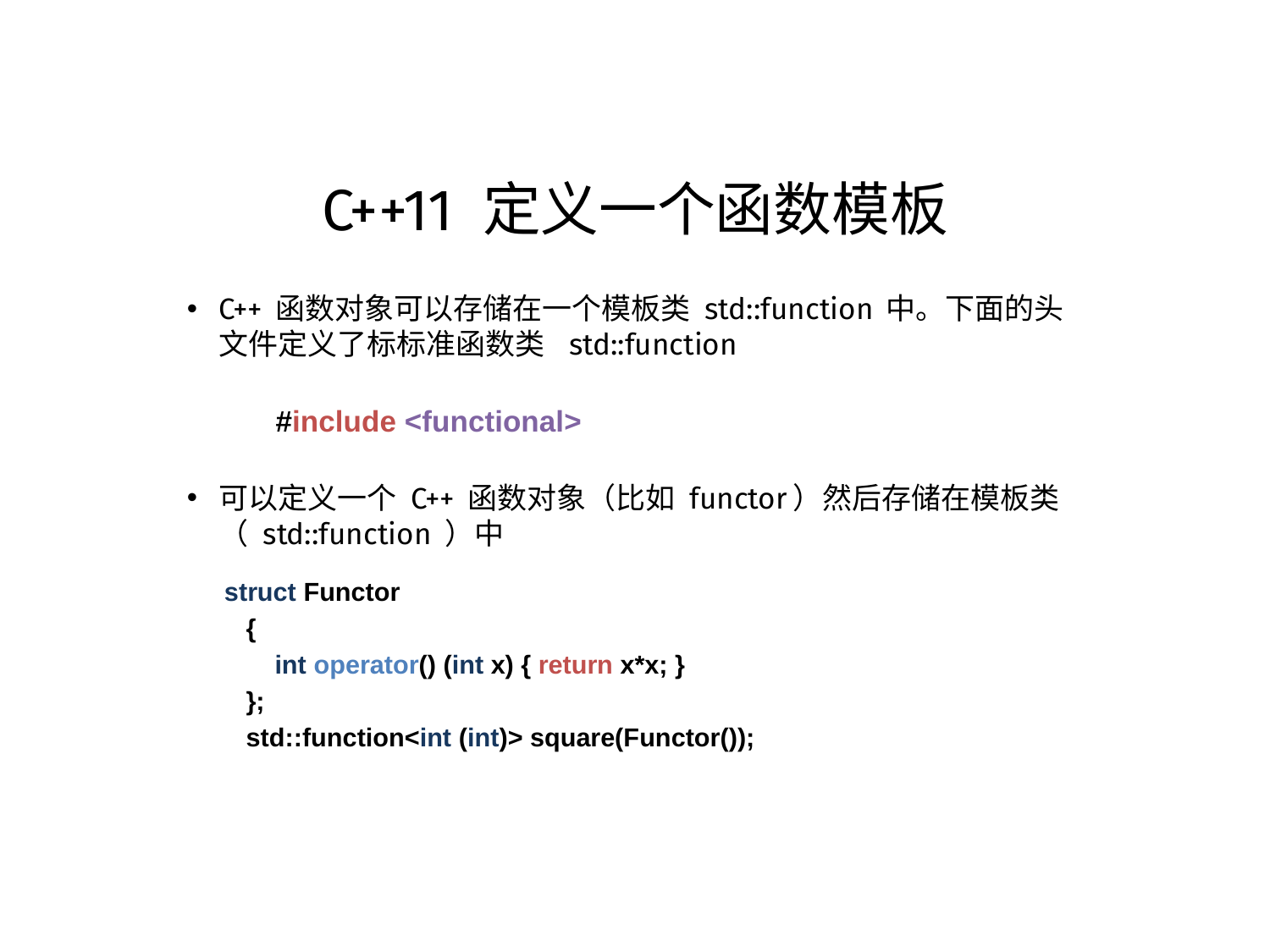

C++11 定义一个函数模板
C++ 函数对象可以存储在一个模板类 std::function 中。下面的头文件定义了标标准函数类  std::function
	#include <functional>
可以定义一个 C++ 函数对象（比如 functor）然后存储在模板类（ std::function ）中
struct Functor
   {
       int operator() (int x) { return x*x; }
   };
   std::function<int (int)> square(Functor());